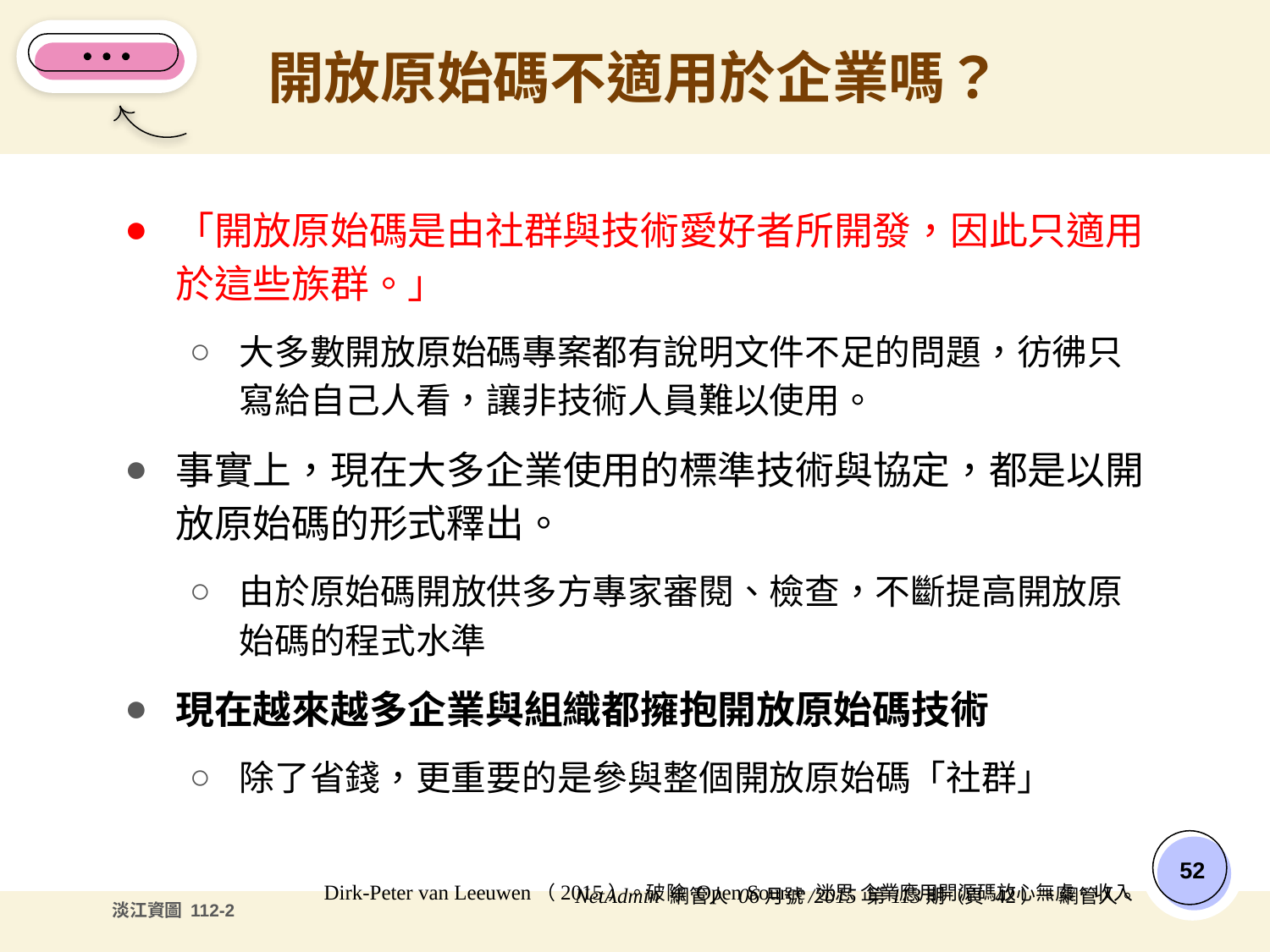

# 開放原始碼不適用於企業嗎？
「開放原始碼是由社群與技術愛好者所開發，因此只適用於這些族群。」
大多數開放原始碼專案都有說明文件不足的問題，彷彿只寫給自己人看，讓非技術人員難以使用。
事實上，現在大多企業使用的標準技術與協定，都是以開放原始碼的形式釋出。
由於原始碼開放供多方專家審閱、檢查，不斷提高開放原始碼的程式水準
現在越來越多企業與組織都擁抱開放原始碼技術
除了省錢，更重要的是參與整個開放原始碼「社群」
52
Dirk-Peter van Leeuwen（2015）。破除 Open Source 迷思 企業應用開源碼放心無虞。收入NetAdmin 網管人 06月號/2015 第113期（頁 42）。網管人。